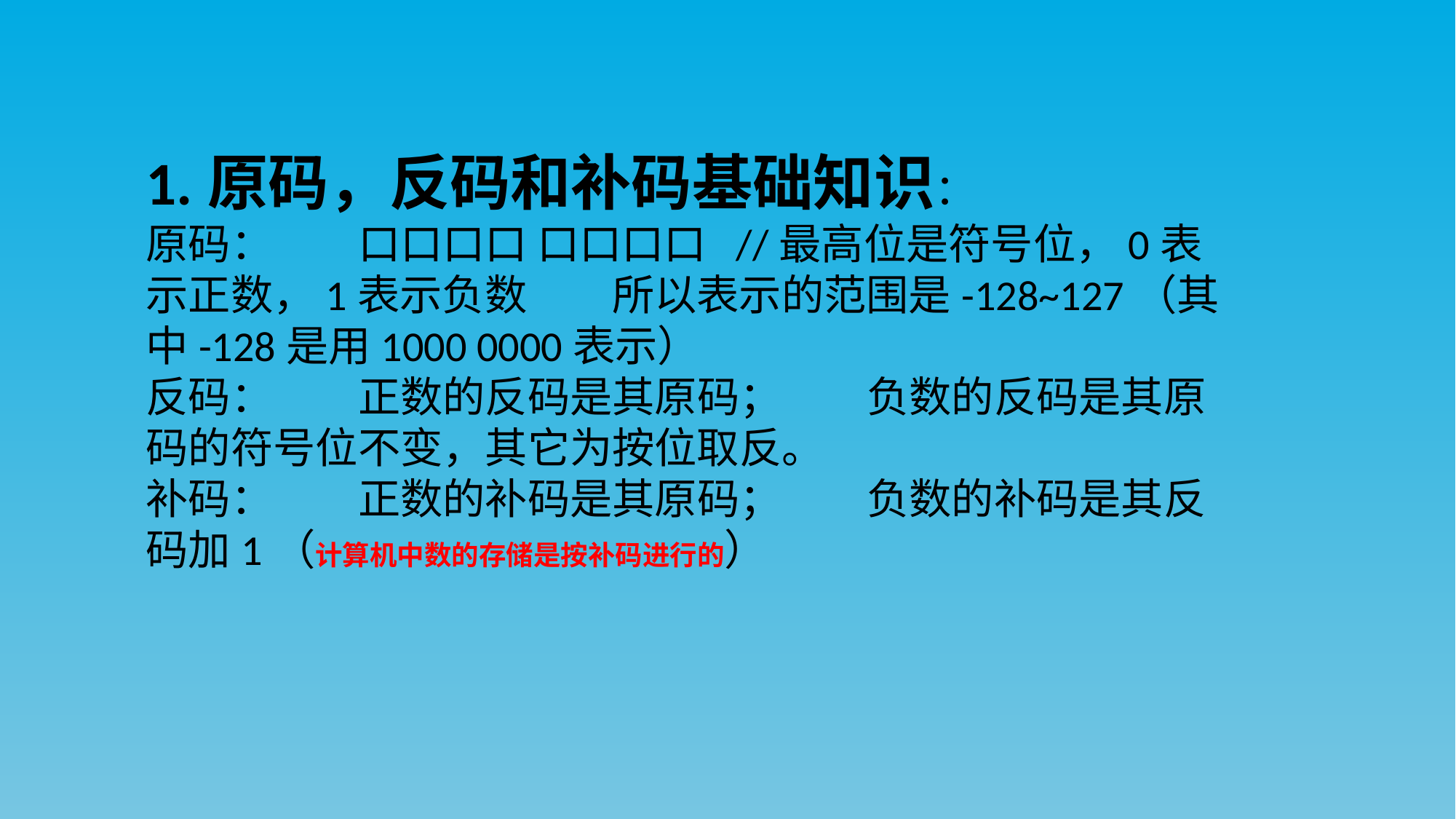

1.原码，反码和补码基础知识：
原码：         口口口口 口口口口  //最高位是符号位，0表示正数，1表示负数         所以表示的范围是-128~127（其中-128是用1000 0000表示）
反码：         正数的反码是其原码；         负数的反码是其原码的符号位不变，其它为按位取反。
补码：         正数的补码是其原码；         负数的补码是其反码加1（计算机中数的存储是按补码进行的）